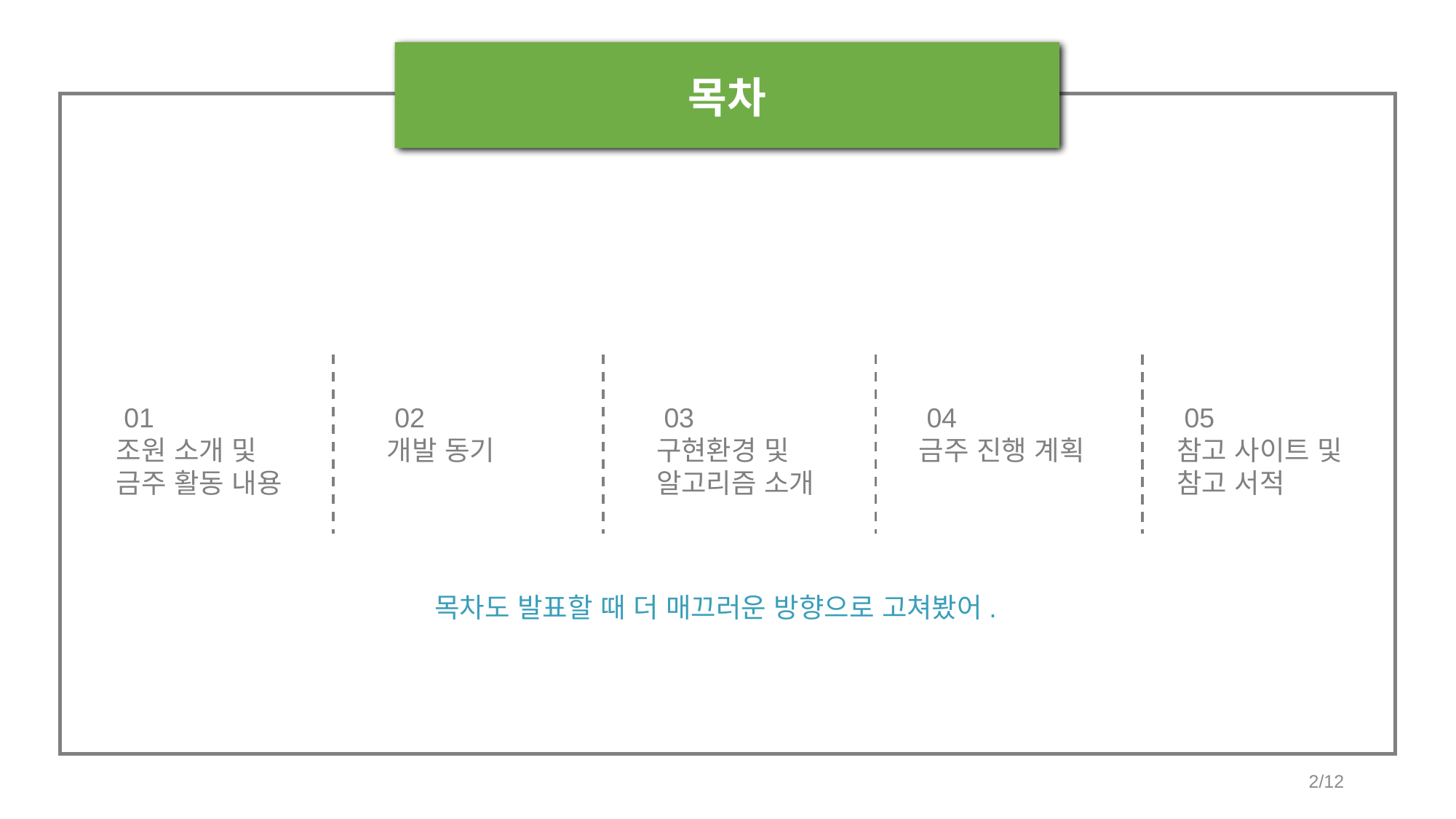

목차

 01
조원 소개 및
금주 활동 내용
 02
개발 동기
 04
금주 진행 계획
 05
참고 사이트 및
참고 서적
 03
구현환경 및
알고리즘 소개
목차도 발표할 때 더 매끄러운 방향으로 고쳐봤어.
2/12